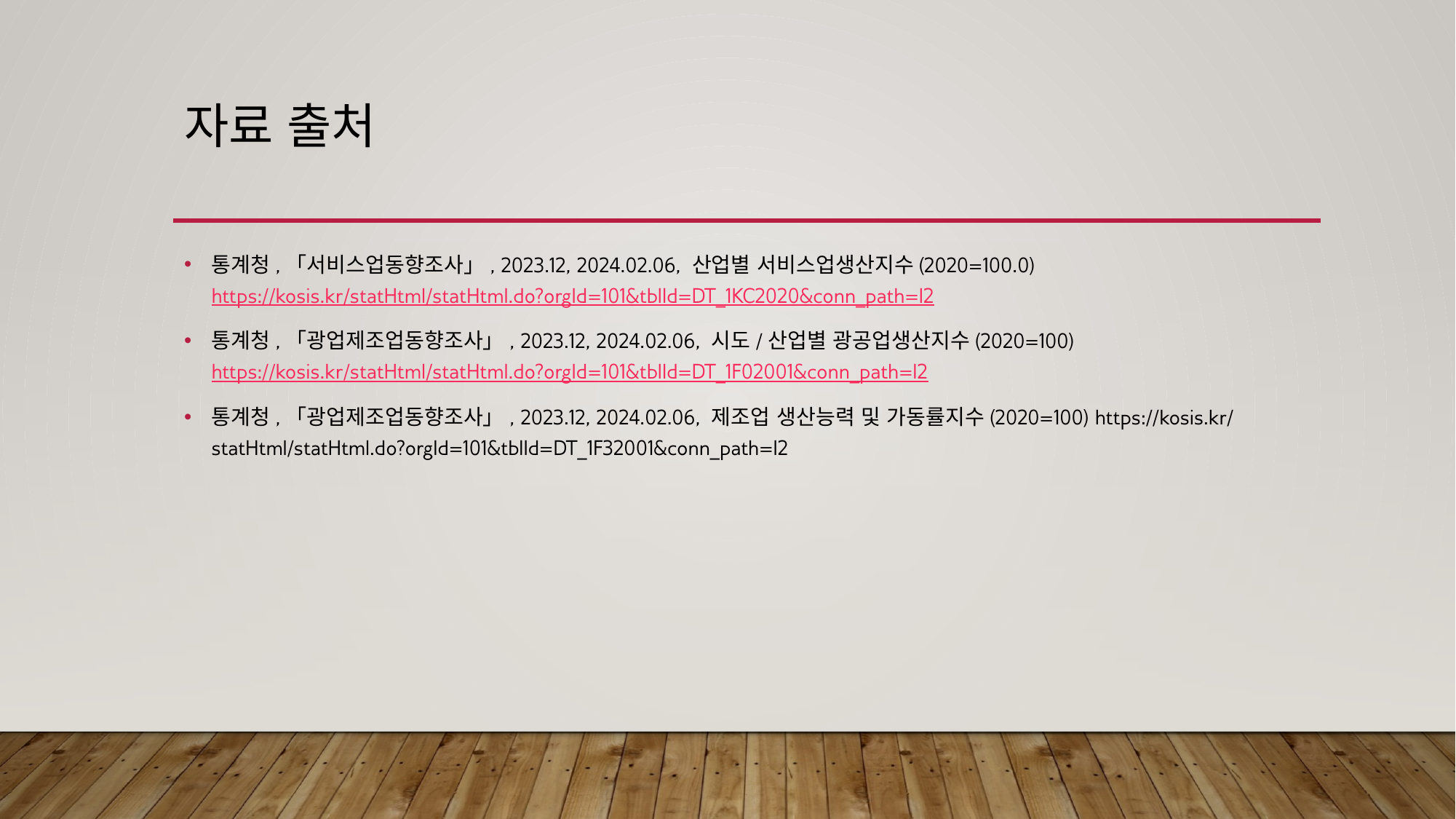

# 자료 출처
통계청,「서비스업동향조사」, 2023.12, 2024.02.06, 산업별 서비스업생산지수(2020=100.0) https://kosis.kr/statHtml/statHtml.do?orgId=101&tblId=DT_1KC2020&conn_path=I2
통계청,「광업제조업동향조사」, 2023.12, 2024.02.06, 시도/산업별 광공업생산지수(2020=100) https://kosis.kr/statHtml/statHtml.do?orgId=101&tblId=DT_1F02001&conn_path=I2
통계청,「광업제조업동향조사」, 2023.12, 2024.02.06, 제조업 생산능력 및 가동률지수(2020=100) https://kosis.kr/statHtml/statHtml.do?orgId=101&tblId=DT_1F32001&conn_path=I2